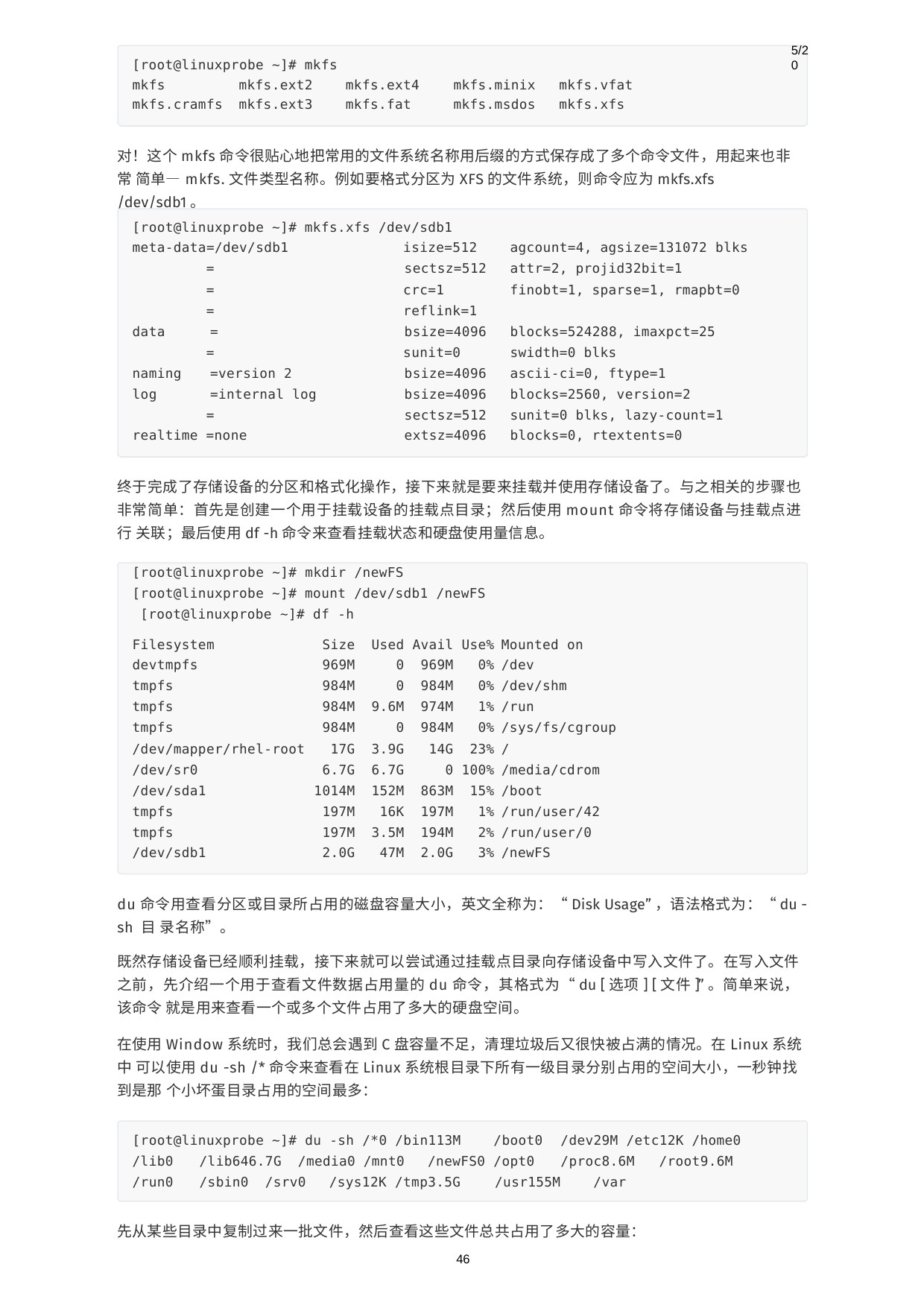

5/20

[root@linuxprobe ~]# mkfs
| mkfs | mkfs.ext2 | mkfs.ext4 | mkfs.minix | mkfs.vfat |
| --- | --- | --- | --- | --- |
| mkfs.cramfs | mkfs.ext3 | mkfs.fat | mkfs.msdos | mkfs.xfs |
对！这个mkfs命令很贴心地把常用的文件系统名称用后缀的方式保存成了多个命令文件，用起来也非常 简单—mkfs.文件类型名称。例如要格式分区为XFS的文件系统，则命令应为mkfs.xfs /dev/sdb1。

| [root@linuxprobe ~]# mkfs.xfs | /dev/sdb1 |  |
| --- | --- | --- |
| meta-data=/dev/sdb1 | isize=512 | agcount=4, agsize=131072 blks |
| = | sectsz=512 | attr=2, projid32bit=1 |
| = | crc=1 | finobt=1, sparse=1, rmapbt=0 |
| = | reflink=1 |  |
| data = | bsize=4096 | blocks=524288, imaxpct=25 |
| = | sunit=0 | swidth=0 blks |
| naming =version 2 | bsize=4096 | ascii-ci=0, ftype=1 |
| log =internal log | bsize=4096 | blocks=2560, version=2 |
| = | sectsz=512 | sunit=0 blks, lazy-count=1 |
| realtime =none | extsz=4096 | blocks=0, rtextents=0 |
终于完成了存储设备的分区和格式化操作，接下来就是要来挂载并使用存储设备了。与之相关的步骤也 非常简单：首先是创建一个用于挂载设备的挂载点目录；然后使用mount命令将存储设备与挂载点进行 关联；最后使用df -h命令来查看挂载状态和硬盘使用量信息。

[root@linuxprobe ~]# mkdir /newFS  [root@linuxprobe ~]# mount /dev/sdb1 /newFS  [root@linuxprobe ~]# df -h

| Filesystem | Size | Used | Avail | Use% | Mounted on |
| --- | --- | --- | --- | --- | --- |
| devtmpfs | 969M | 0 | 969M | 0% | /dev |
| tmpfs | 984M | 0 | 984M | 0% | /dev/shm |
| tmpfs | 984M | 9.6M | 974M | 1% | /run |
| tmpfs | 984M | 0 | 984M | 0% | /sys/fs/cgroup |
| /dev/mapper/rhel-root | 17G | 3.9G | 14G | 23% | / |
| /dev/sr0 | 6.7G | 6.7G | 0 | 100% | /media/cdrom |
| /dev/sda1 | 1014M | 152M | 863M | 15% | /boot |
| tmpfs | 197M | 16K | 197M | 1% | /run/user/42 |
| tmpfs | 197M | 3.5M | 194M | 2% | /run/user/0 |
| /dev/sdb1 | 2.0G | 47M | 2.0G | 3% | /newFS |
du命令用查看分区或目录所占用的磁盘容量大小，英文全称为：“Disk Usage”，语法格式为：“du -sh 目 录名称”。
既然存储设备已经顺利挂载，接下来就可以尝试通过挂载点目录向存储设备中写入文件了。在写入文件 之前，先介绍一个用于查看文件数据占用量的du命令，其格式为“du [选项] [文件]”。简单来说，该命令 就是用来查看一个或多个文件占用了多大的硬盘空间。
在使用Window系统时，我们总会遇到C盘容量不足，清理垃圾后又很快被占满的情况。在Linux系统中 可以使用du -sh /*命令来查看在Linux系统根目录下所有一级目录分别占用的空间大小，一秒钟找到是那 个小坏蛋目录占用的空间最多：

[root@linuxprobe ~]# du -sh /*0 /bin113M
/boot0	/dev29M /etc12K /home0
/lib0	/lib646.7G	/media0 /mnt0
/run0	/sbin0	/srv0
/newFS0 /opt0	/proc8.6M	/root9.6M
/sys12K /tmp3.5G	/usr155M	/var
先从某些目录中复制过来一批文件，然后查看这些文件总共占用了多大的容量：
46